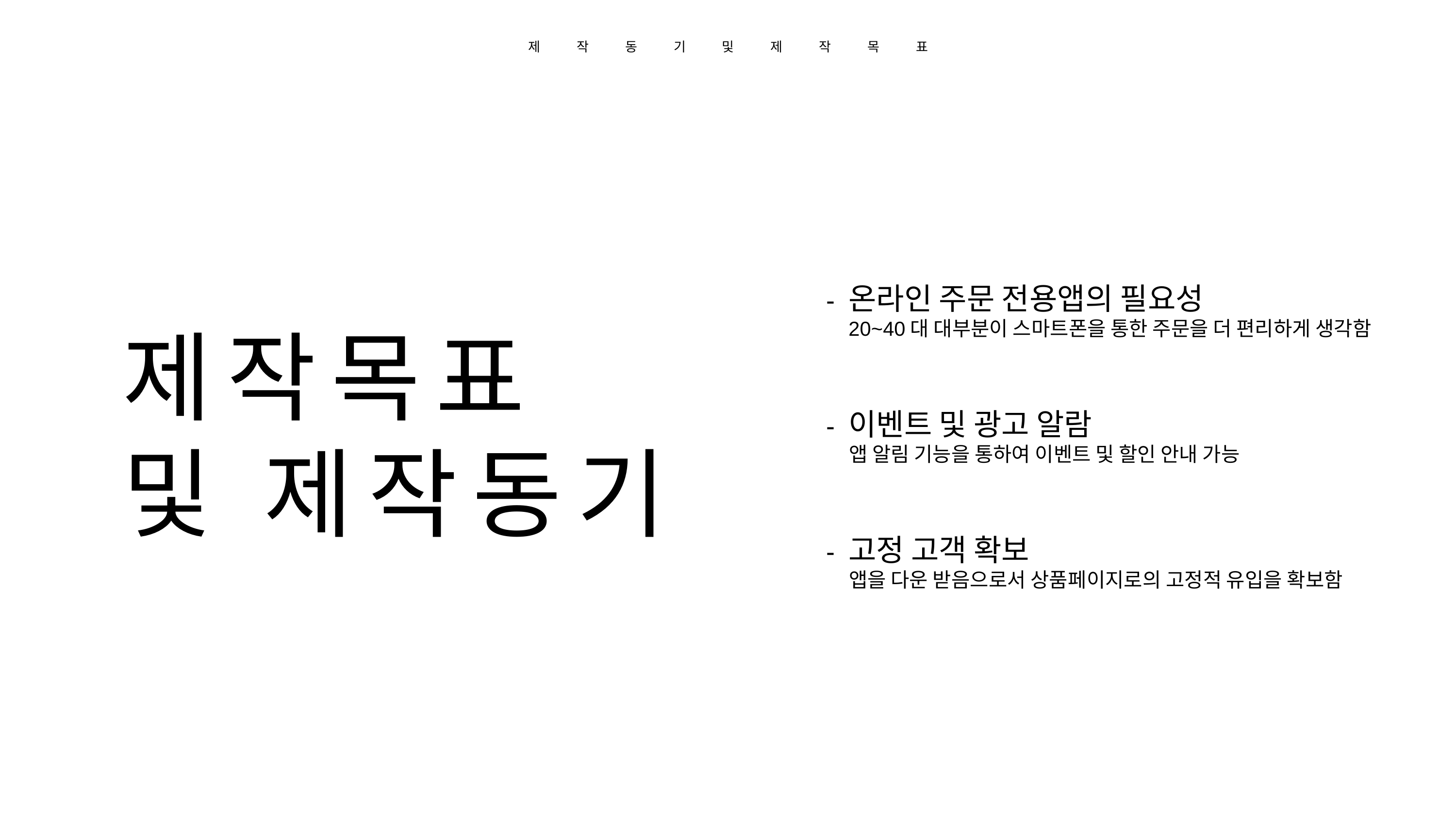

제작동기및제작목표
- 온라인 주문 전용앱의 필요성
    20~40대 대부분이 스마트폰을 통한 주문을 더 편리하게 생각함
제작목표
및 제작동기
- 이벤트 및 광고 알람
    앱 알림 기능을 통하여 이벤트 및 할인 안내 가능
- 고정 고객 확보
    앱을 다운 받음으로서 상품페이지로의 고정적 유입을 확보함